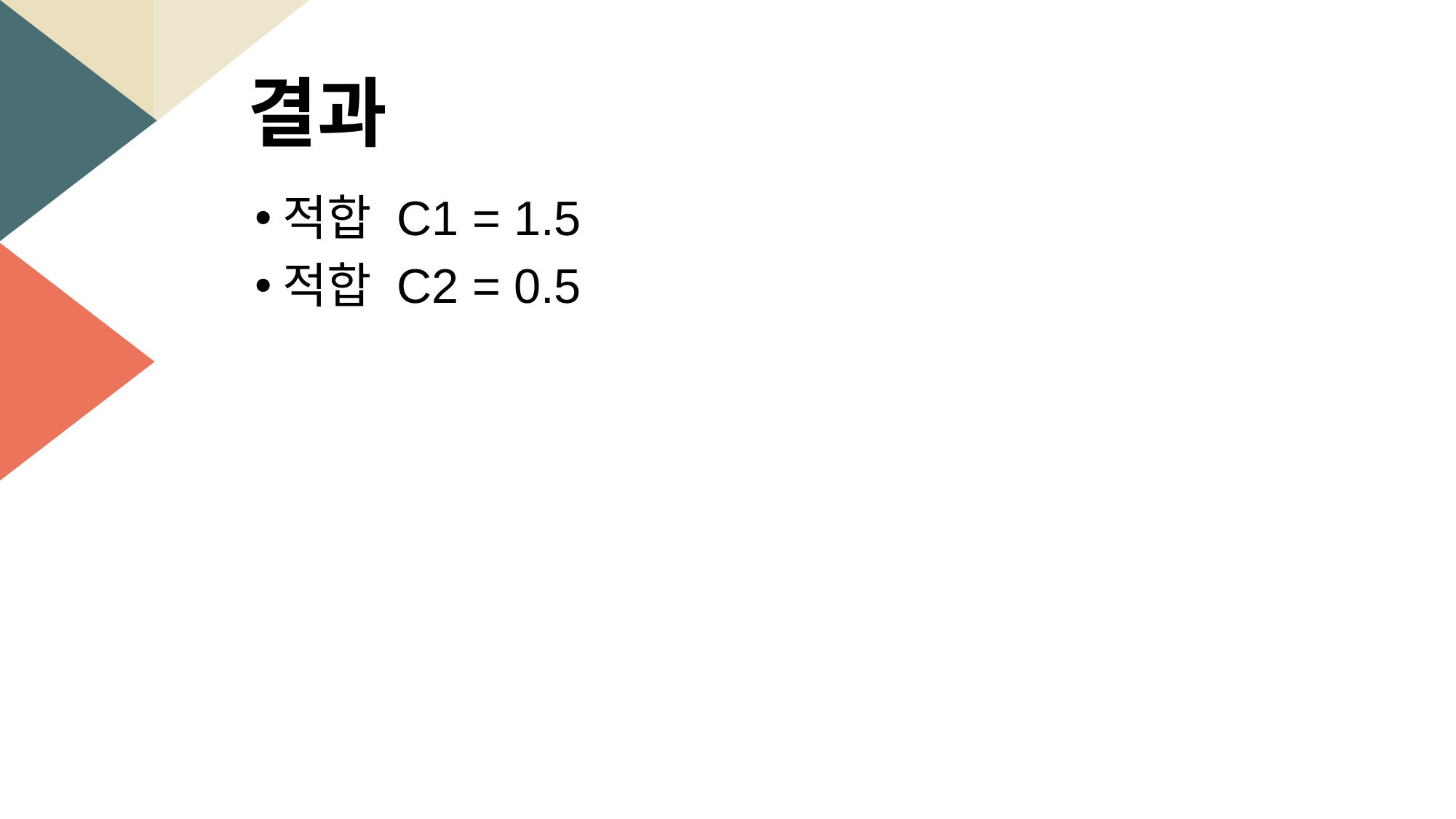

결과
적합 C1 = 1.5
적합 C2 = 0.5